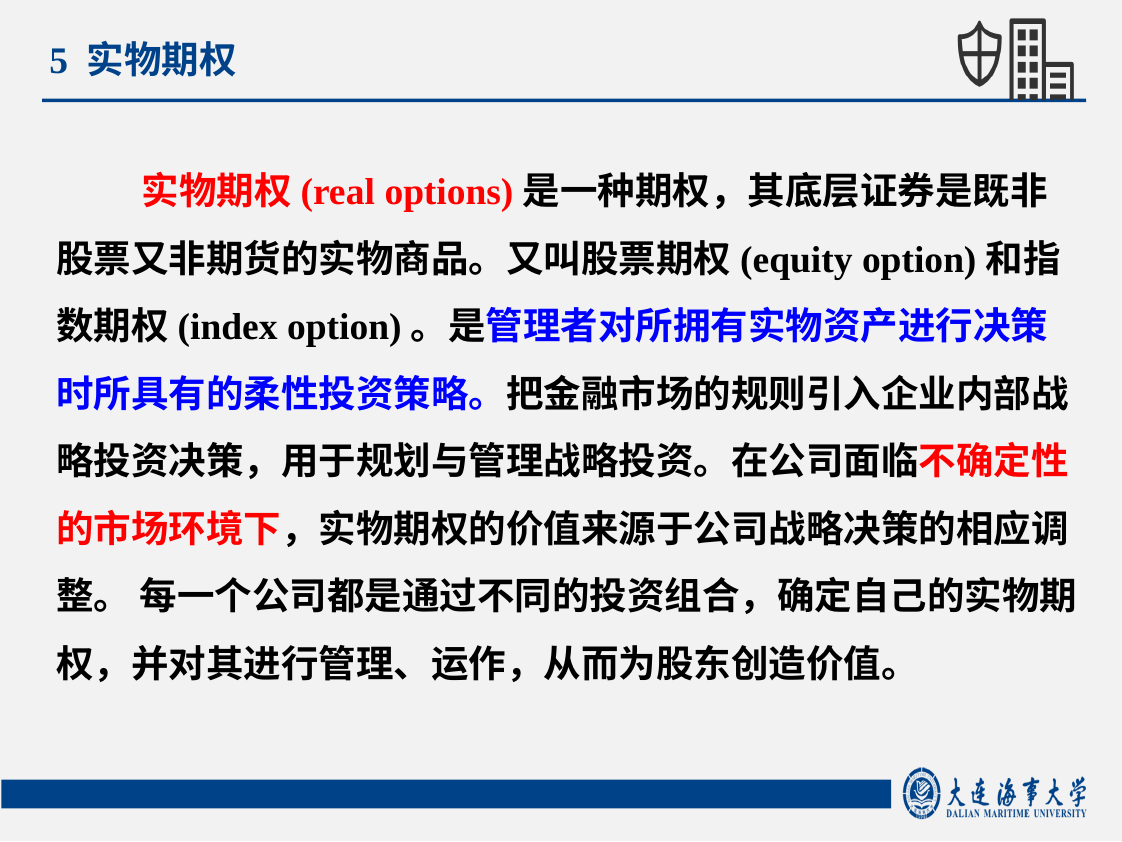

5 实物期权

         实物期权(real options)是一种期权，其底层证券是既非股票又非期货的实物商品。又叫股票期权(equity option)和指数期权(index option)。是管理者对所拥有实物资产进行决策时所具有的柔性投资策略。把金融市场的规则引入企业内部战略投资决策，用于规划与管理战略投资。在公司面临不确定性的市场环境下，实物期权的价值来源于公司战略决策的相应调整。 每一个公司都是通过不同的投资组合，确定自己的实物期权，并对其进行管理、运作，从而为股东创造价值。